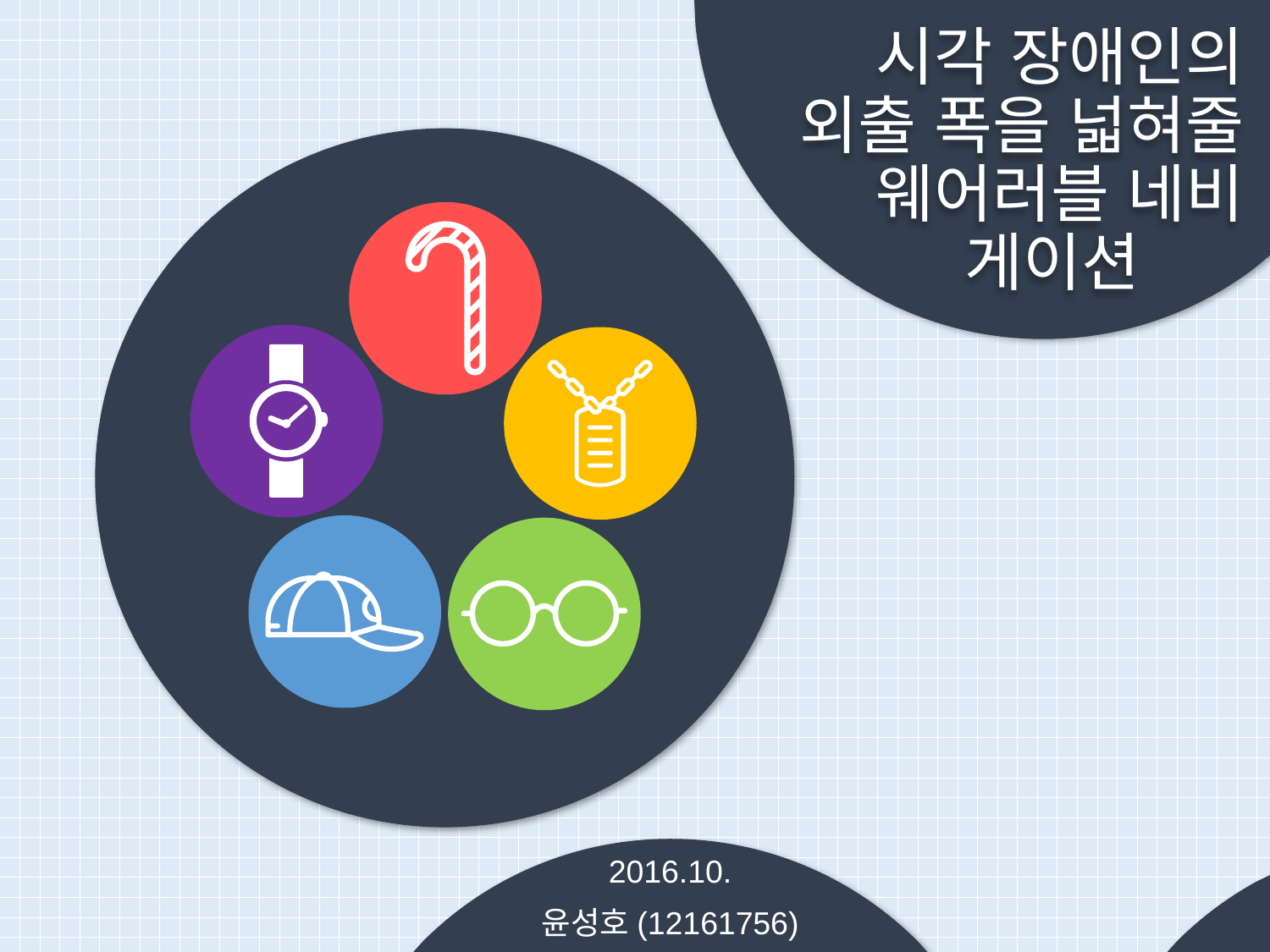

# 시각 장애인의 외출 폭을 넓혀줄 웨어러블 네비 게이션     .

2016.10.
윤성호(12161756)